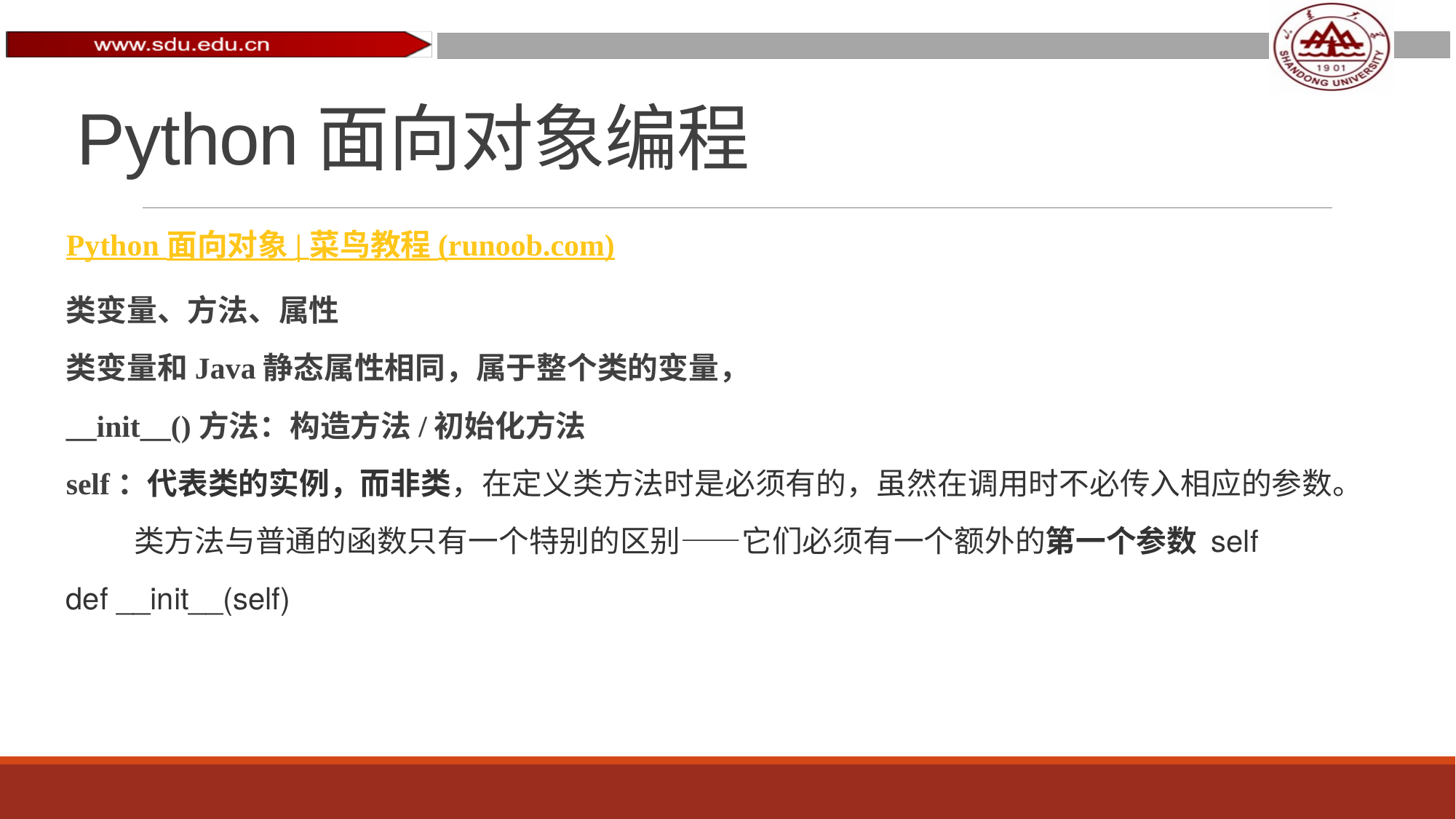

# Python面向对象编程
Python 面向对象 | 菜鸟教程 (runoob.com)
类变量、方法、属性
类变量和Java静态属性相同，属于整个类的变量，
__init__()方法：构造方法/初始化方法
self：代表类的实例，而非类，在定义类方法时是必须有的，虽然在调用时不必传入相应的参数。
         类方法与普通的函数只有一个特别的区别——它们必须有一个额外的第一个参数 self
def __init__(self)